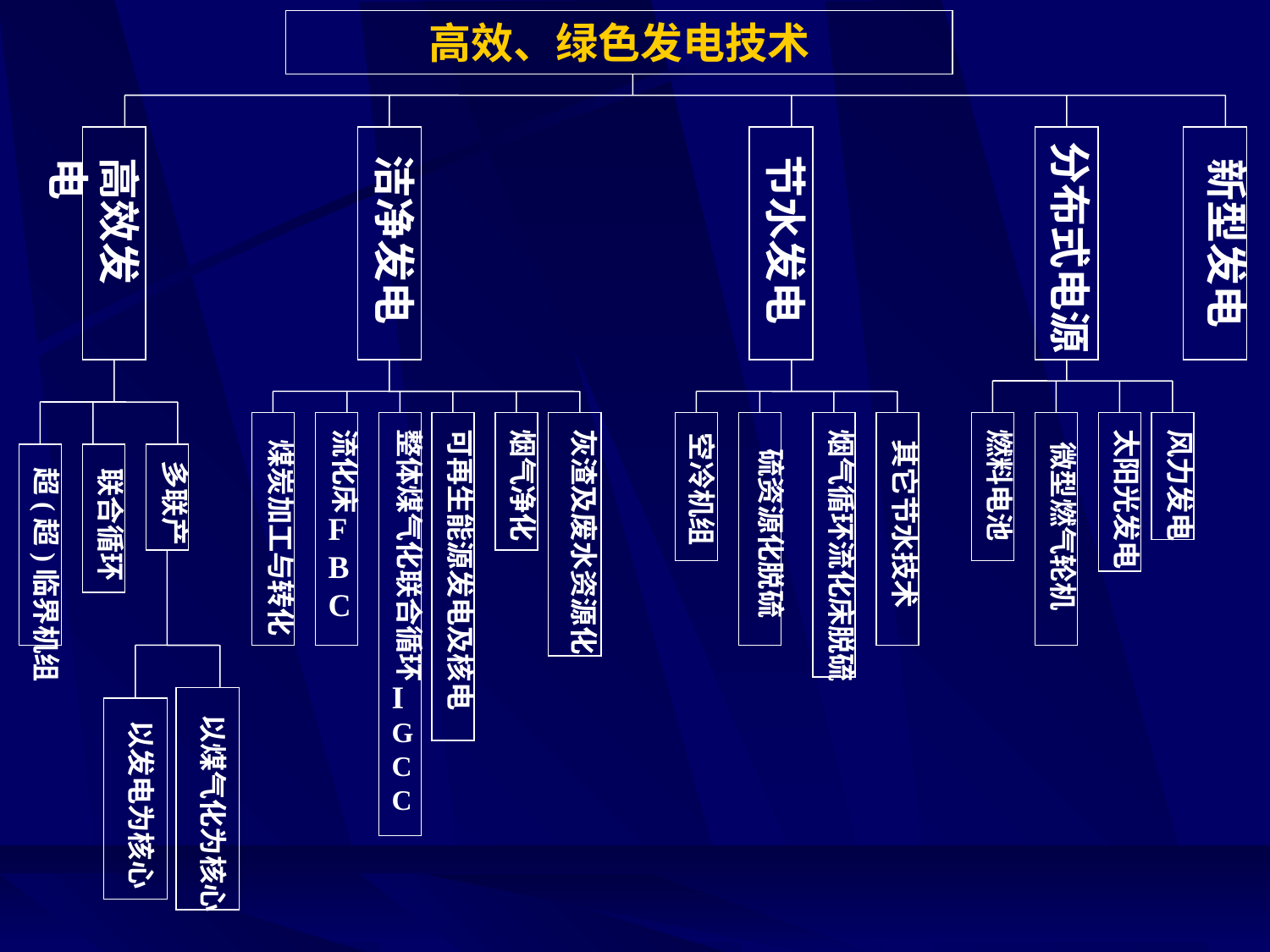

高效、绿色发电技术

分布式电源
节水发电
洁净发电
高效发电
新型发电

流化床
整体煤气化联合循环
可再生能源发电及核电
烟气净化
灰渣及废水资源化
烟气循环流化床脱硫
燃料电池
太阳光发电
风力发电
空冷机组
煤炭加工与转化
其它节水技术
微型燃气轮机
硫资源化脱硫

多联产
超(超)临界机组
联合循环
F
B
C

I
G
C
C

 以煤气化为核心
以发电为核心